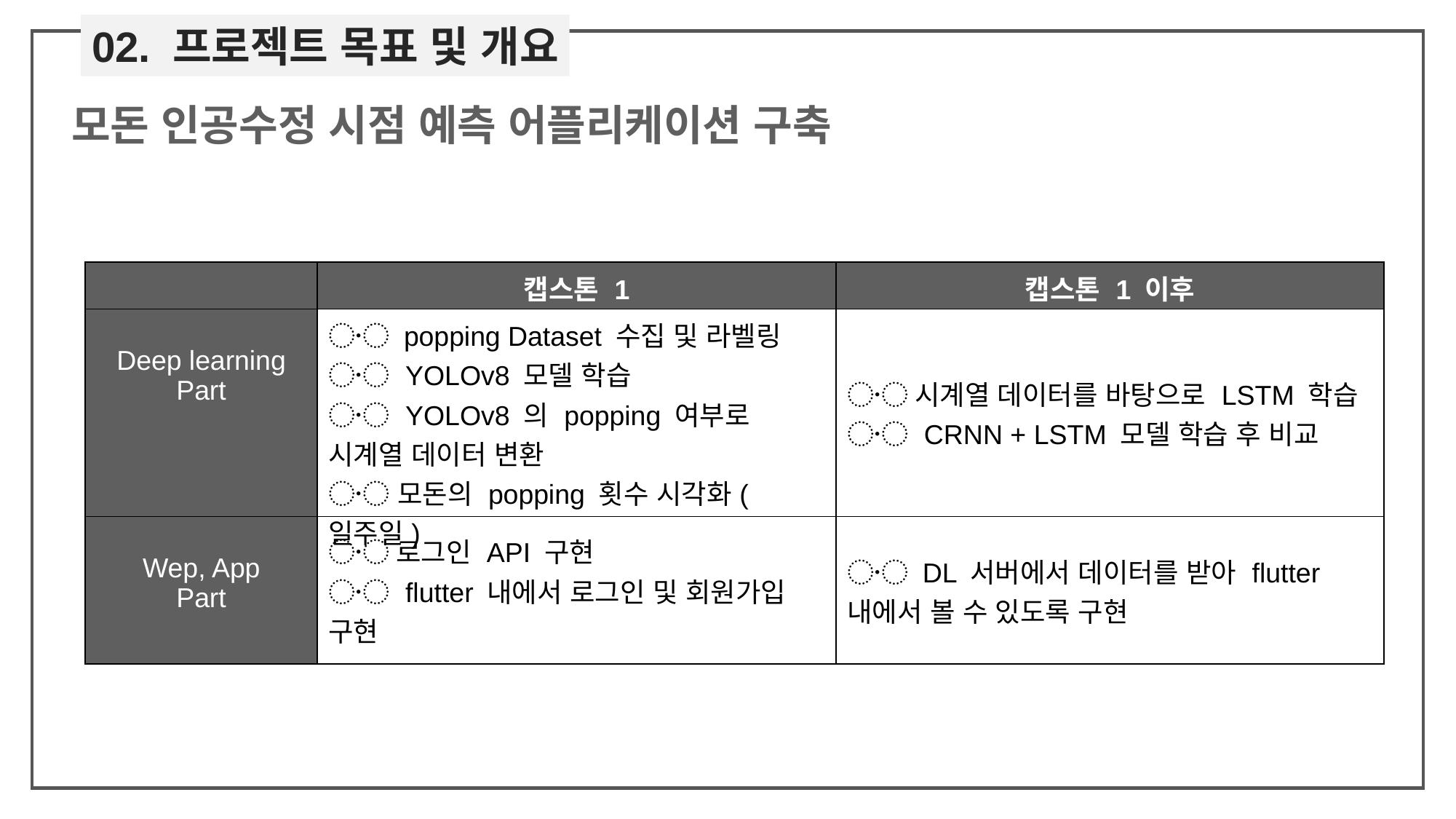

02. 프로젝트 목표 및 개요

모돈 인공수정 시점 예측 어플리케이션 구축

|  | 캡스톤 1 | 캡스톤 1 이후 |
| --- | --- | --- |
| Deep learning Part | 〮 popping Dataset 수집 및 라벨링 〮 YOLOv8 모델 학습 〮 YOLOv8 의 popping 여부로 시계열 데이터 변환 〮 모돈의 popping 횟수 시각화(일주일) | 〮 시계열 데이터를 바탕으로 LSTM 학습 〮 CRNN + LSTM 모델 학습 후 비교 |
| Wep, App Part | 〮 로그인 API 구현 〮 flutter 내에서 로그인 및 회원가입 구현 | 〮 DL 서버에서 데이터를 받아 flutter 내에서 볼 수 있도록 구현 |